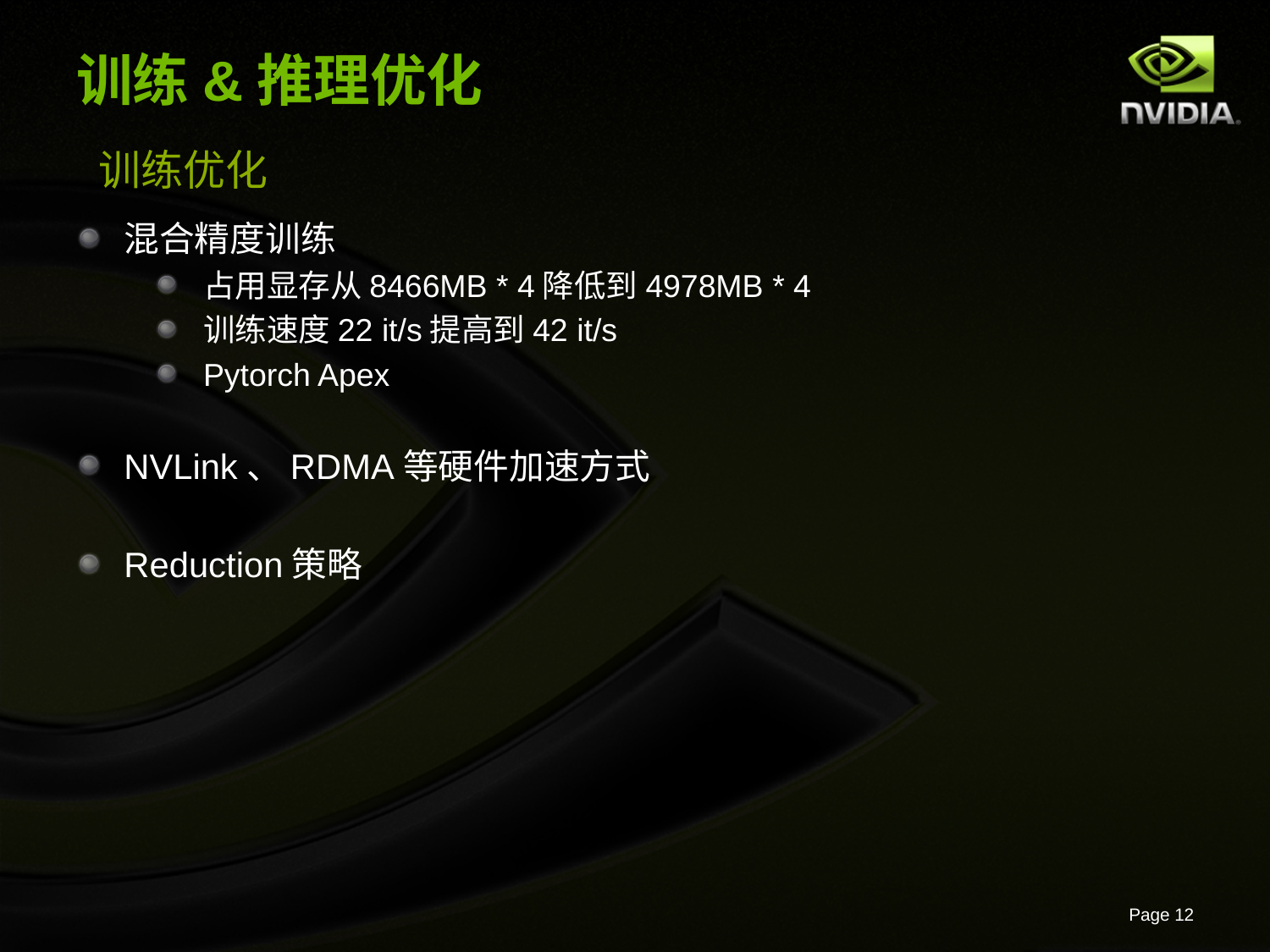

# 训练&推理优化
训练优化

混合精度训练
占用显存从8466MB * 4降低到4978MB * 4
训练速度22 it/s提高到42 it/s
Pytorch Apex

NVLink、RDMA等硬件加速方式

Reduction策略

Page 12